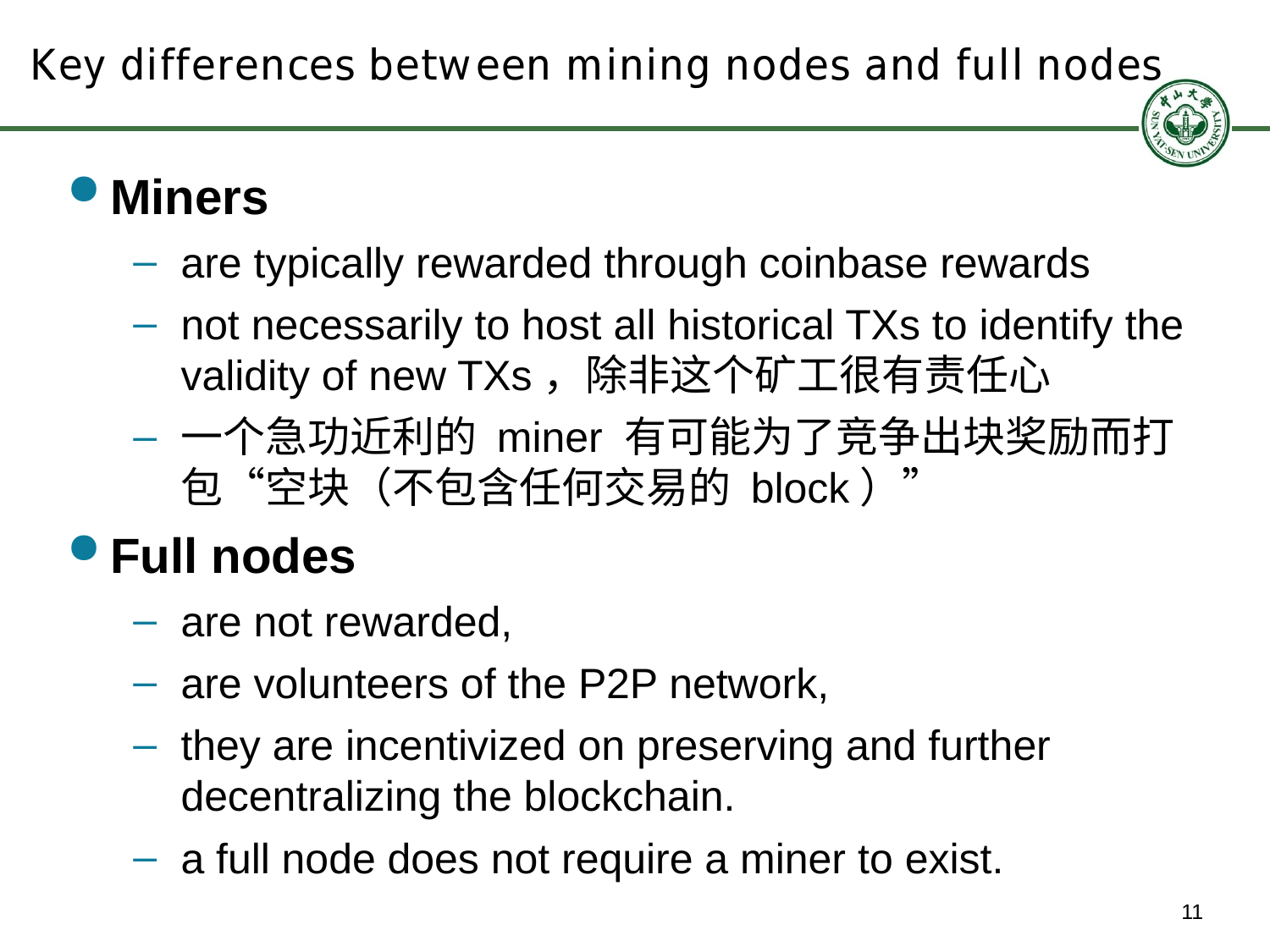

# Key differences between mining nodes and full nodes
Miners
are typically rewarded through coinbase rewards
not necessarily to host all historical TXs to identify the validity of new TXs，除非这个矿工很有责任心
一个急功近利的 miner 有可能为了竞争出块奖励而打包“空块（不包含任何交易的 block）”
Full nodes
are not rewarded,
are volunteers of the P2P network,
they are incentivized on preserving and further decentralizing the blockchain.
a full node does not require a miner to exist.